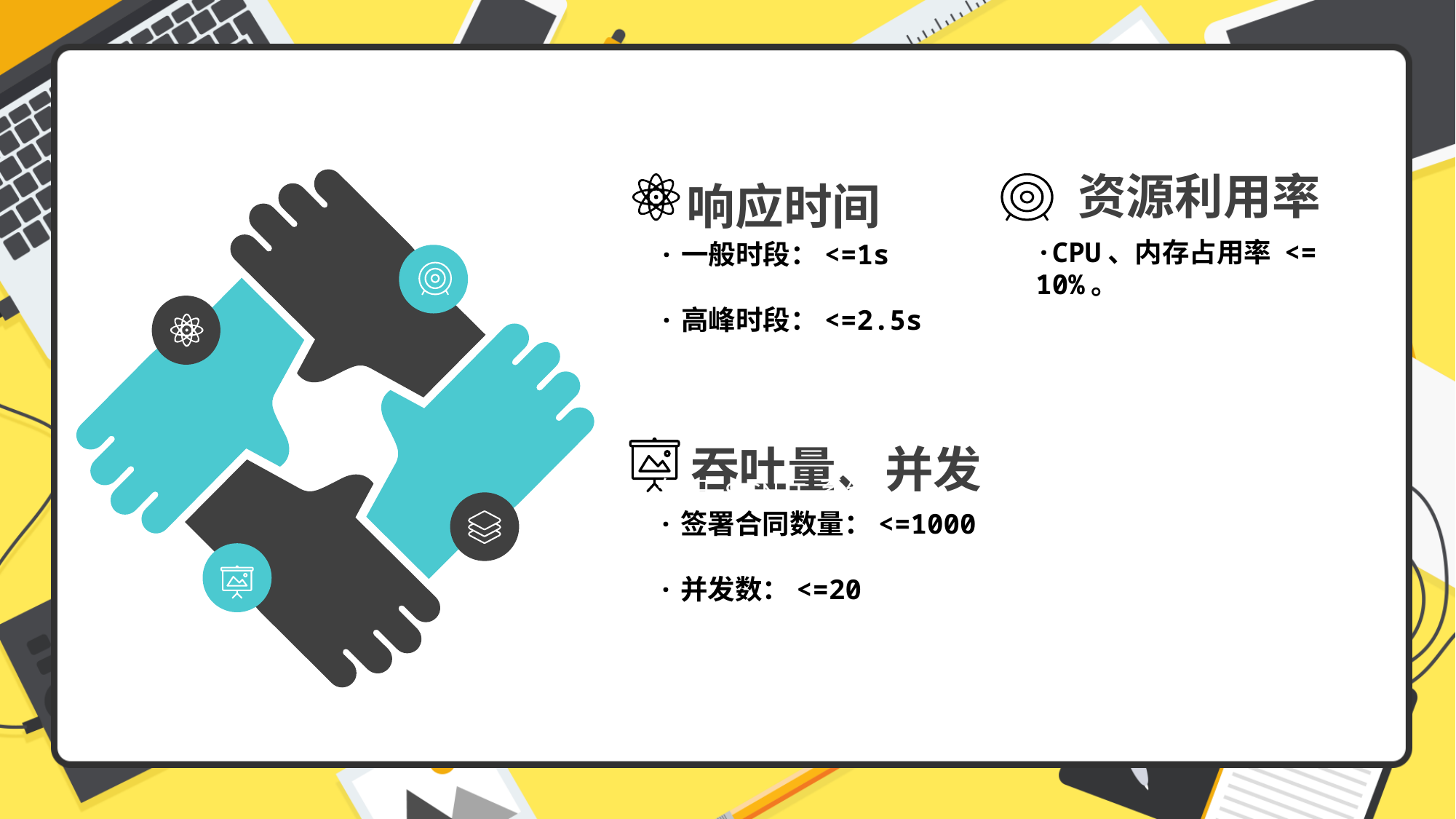

资源利用率
响应时间

·CPU、内存占用率 <= 10%。
·一般时段：<=1s

·高峰时段：<=2.5s
吞吐量、并发

每日 SIGN IT 系统
·签署合同数量：<=1000

·并发数：<=20